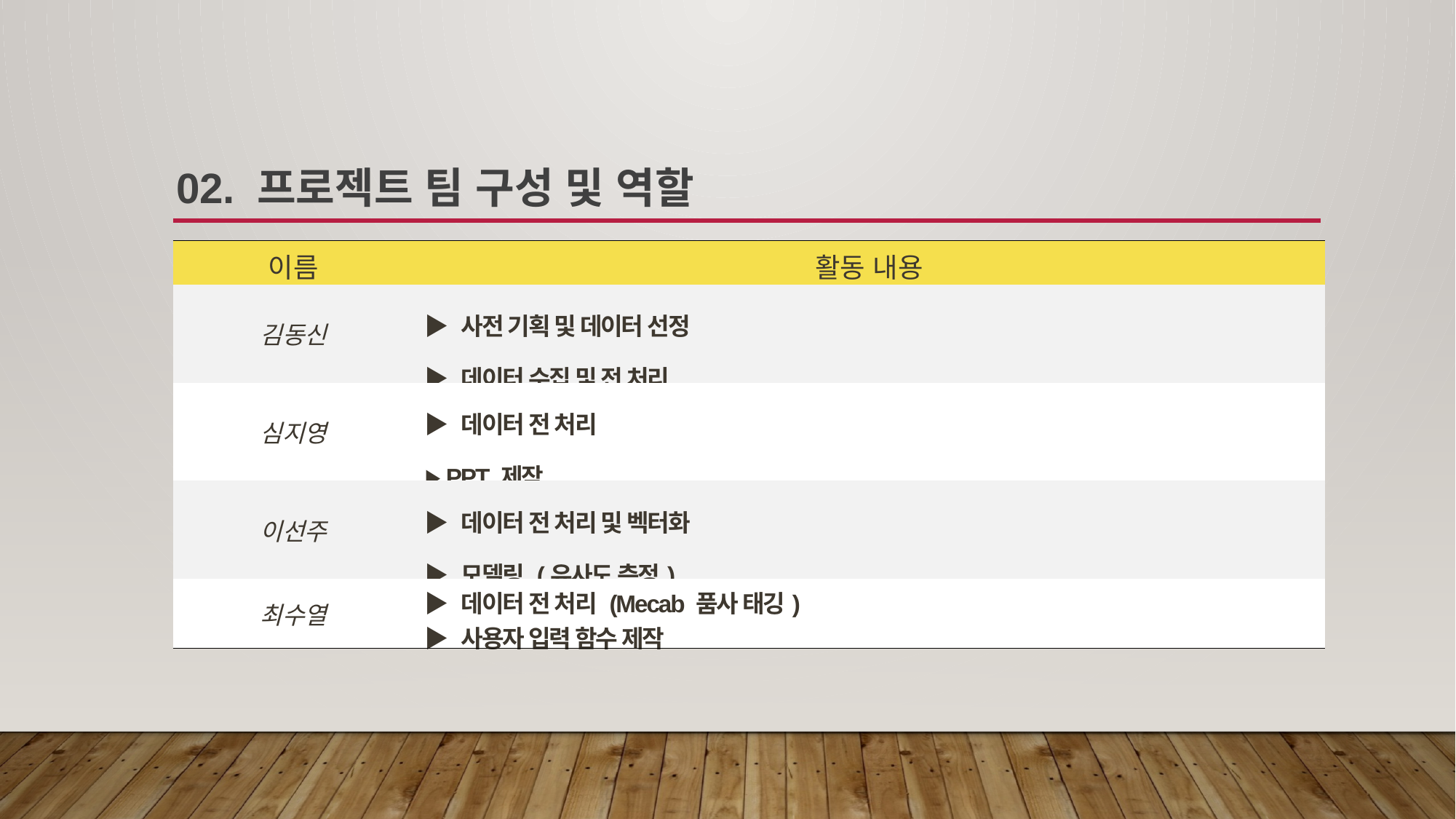

02. 프로젝트 팀 구성 및 역할
| 이름 | 활동 내용 |
| --- | --- |
| 김동신 | ▶ 사전 기획 및 데이터 선정 ▶ 데이터 수집 및 전 처리 |
| 심지영 | ▶ 데이터 전 처리 ▶ PPT 제작 |
| 이선주 | ▶ 데이터 전 처리 및 벡터화 ▶ 모델링 (유사도 측정) |
| 최수열 | ▶ 데이터 전 처리 (Mecab 품사 태깅) ▶ 사용자 입력 함수 제작 |